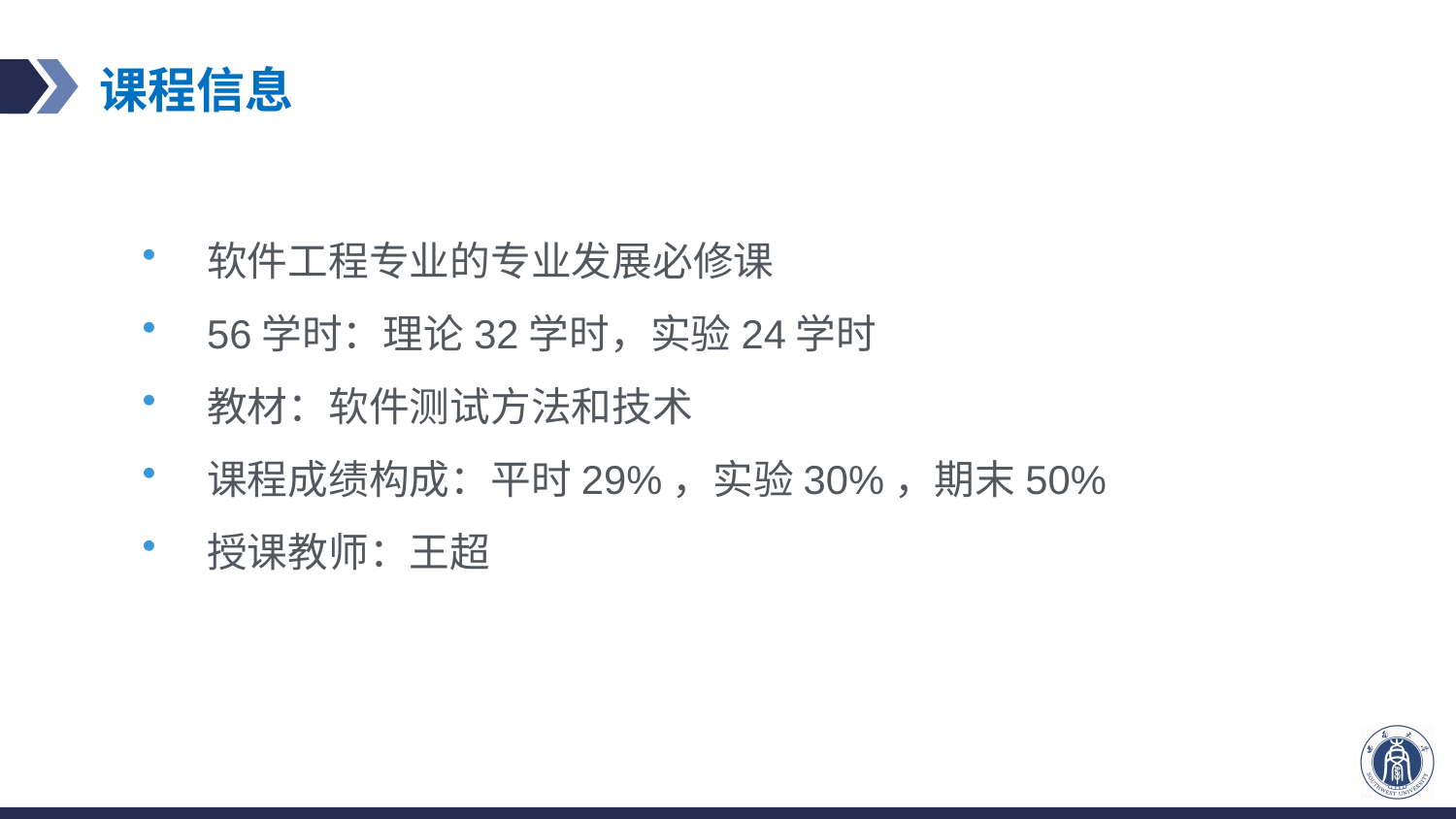

# 课程信息
软件工程专业的专业发展必修课
56学时：理论32学时，实验24学时
教材：软件测试方法和技术
课程成绩构成：平时29%，实验30%，期末50%
授课教师：王超